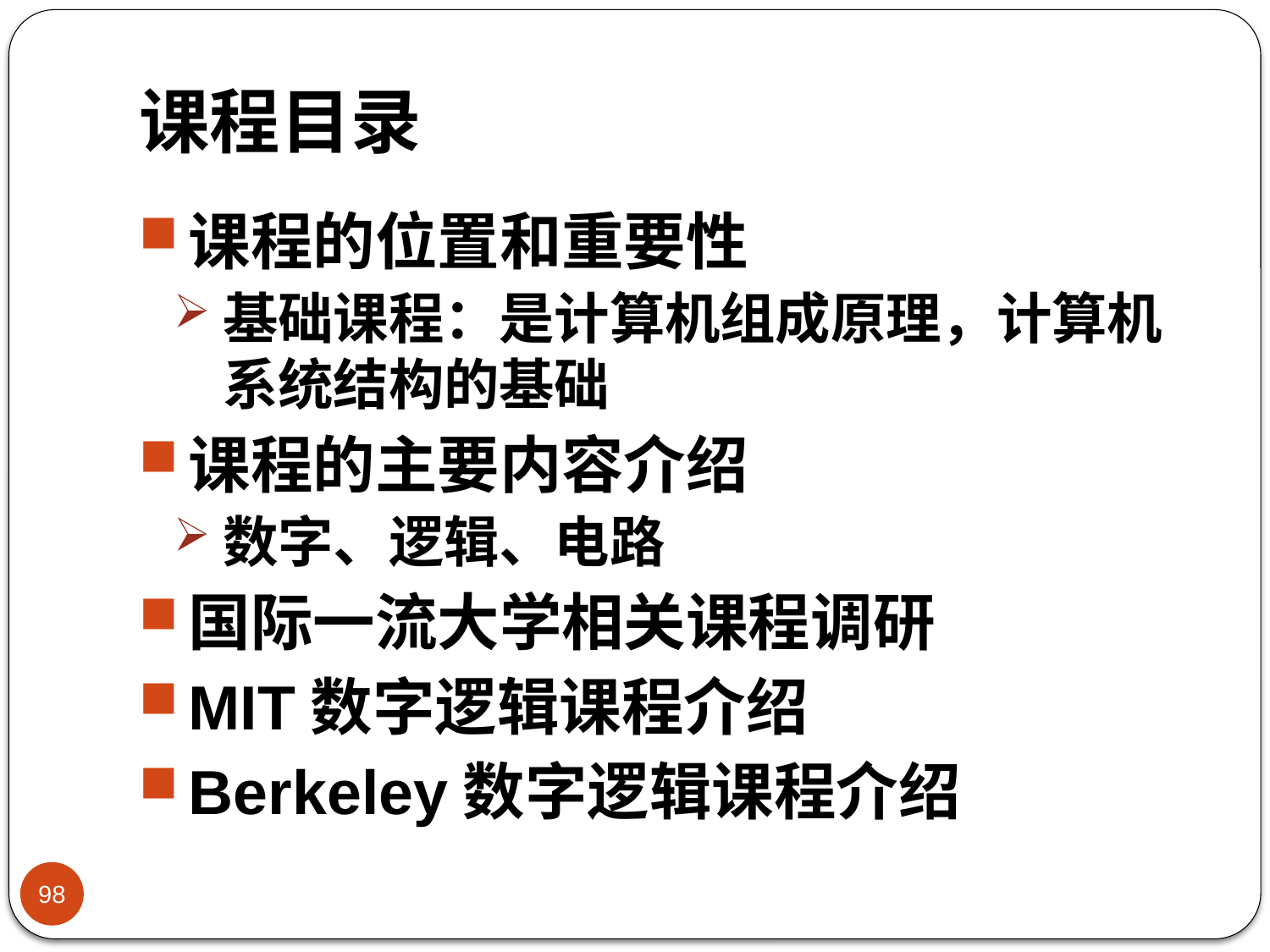

# 课程目录
课程的位置和重要性
基础课程：是计算机组成原理，计算机系统结构的基础
课程的主要内容介绍
数字、逻辑、电路
国际一流大学相关课程调研
MIT数字逻辑课程介绍
Berkeley数字逻辑课程介绍

98